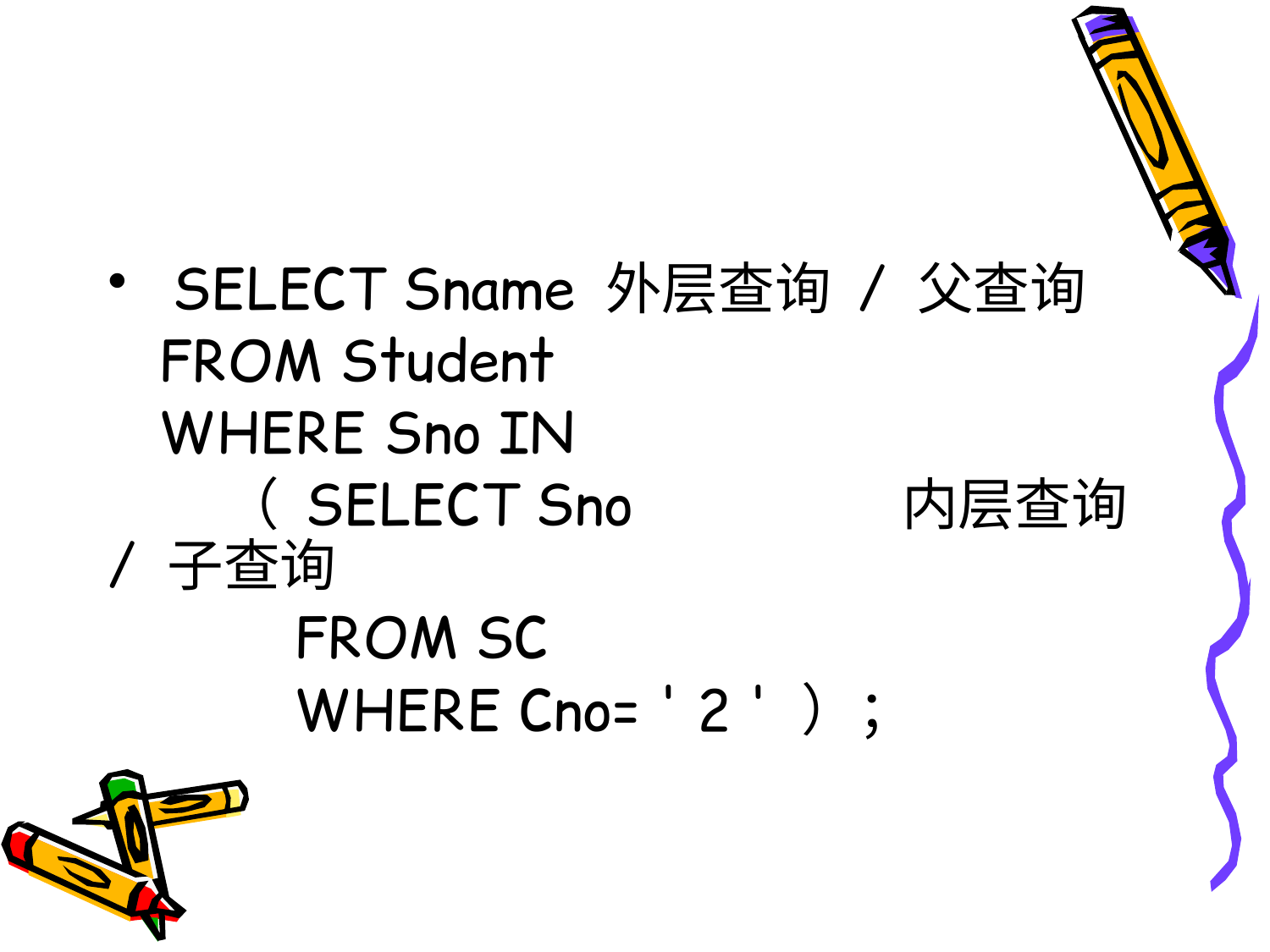

#
 SELECT Sname 外层查询 / 父查询
   FROM Student
   WHERE Sno IN
        （ SELECT Sno               内层查询 / 子查询
           FROM SC
           WHERE Cno= ' 2 ' ）；